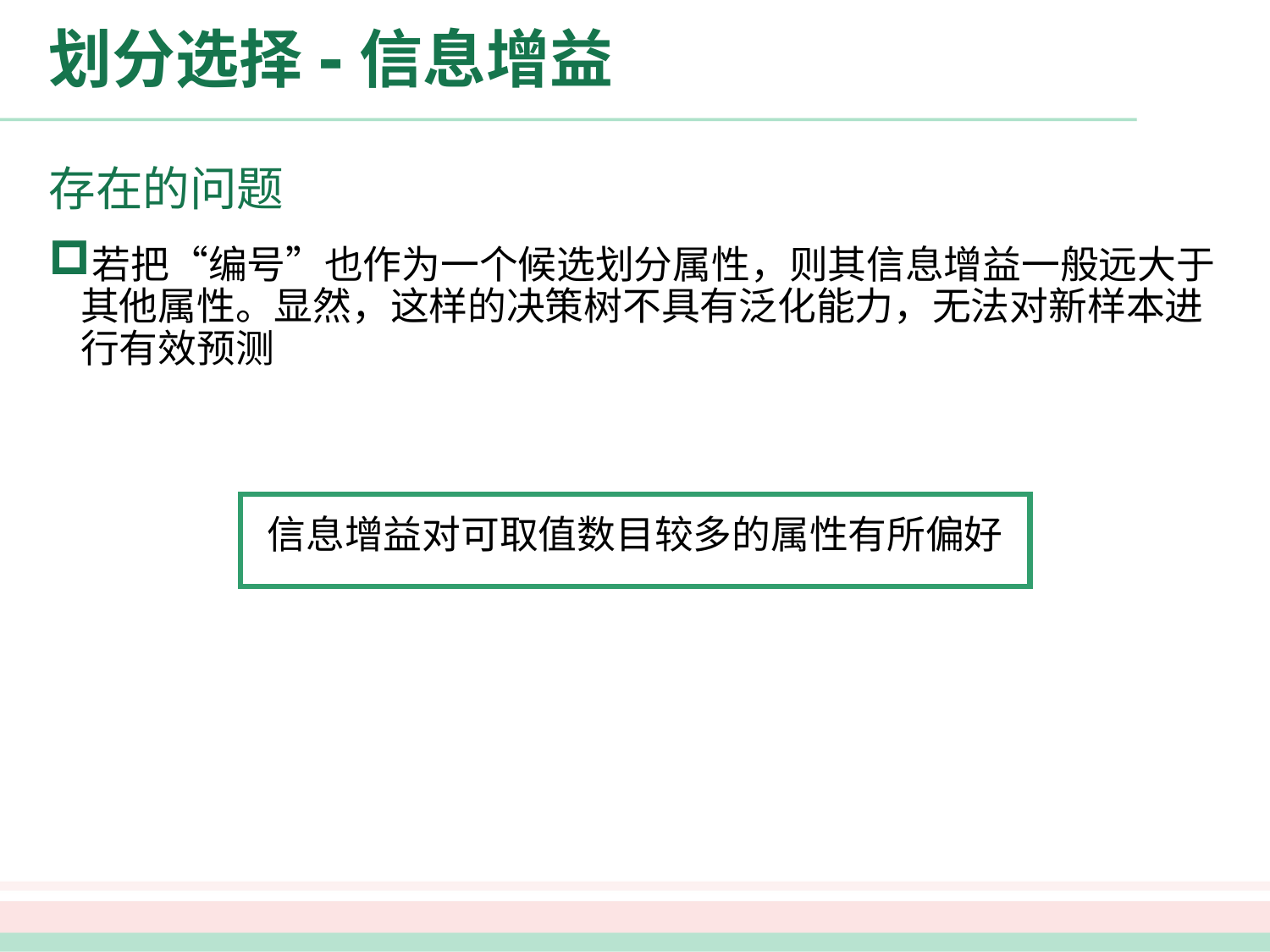

# 划分选择-信息增益
存在的问题
若把“编号”也作为一个候选划分属性，则其信息增益一般远大于其他属性。显然，这样的决策树不具有泛化能力，无法对新样本进行有效预测

信息增益对可取值数目较多的属性有所偏好